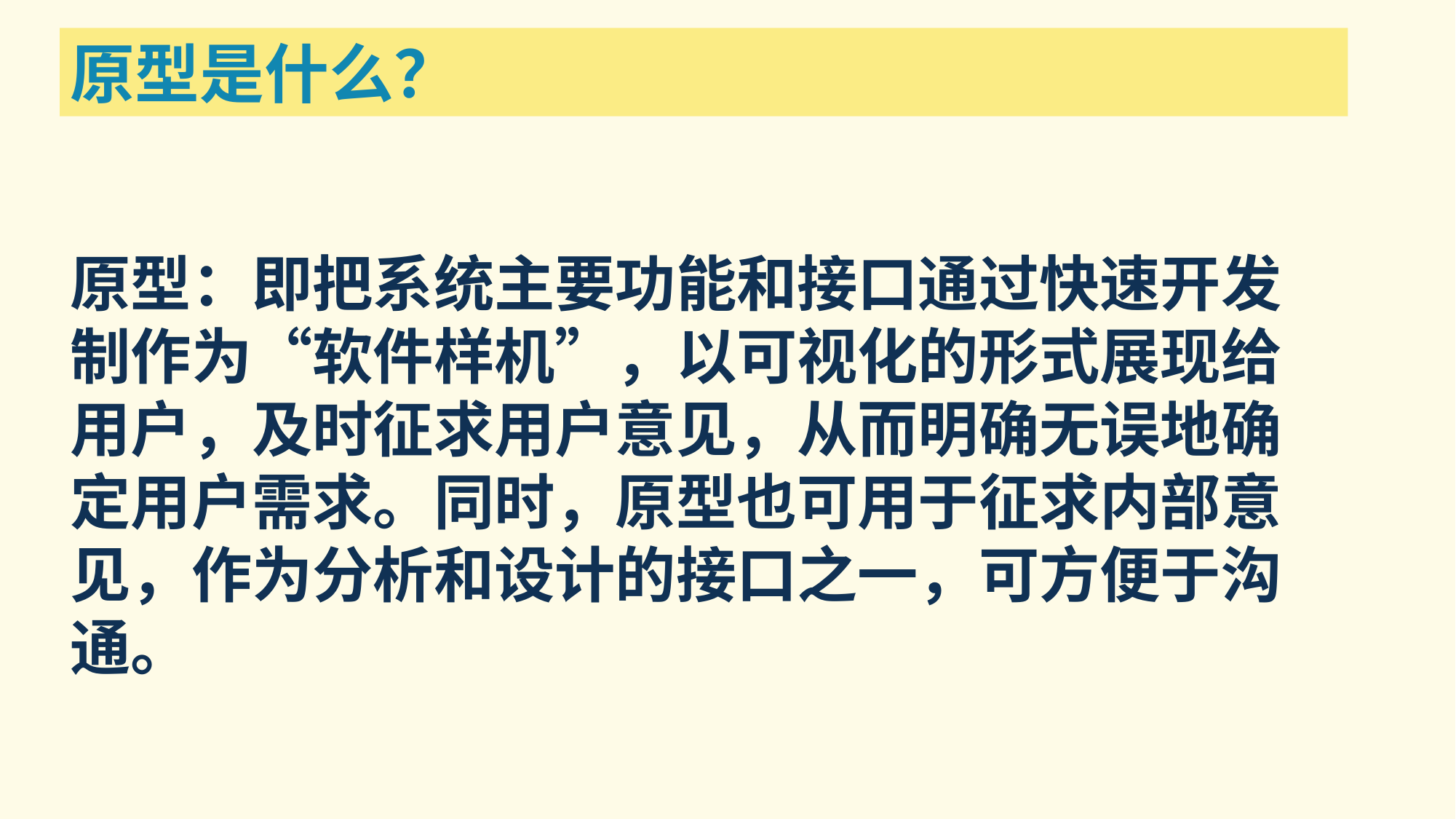

原型是什么？
原型：即把系统主要功能和接口通过快速开发制作为“软件样机”，以可视化的形式展现给用户，及时征求用户意见，从而明确无误地确定用户需求。同时，原型也可用于征求内部意见，作为分析和设计的接口之一，可方便于沟通。